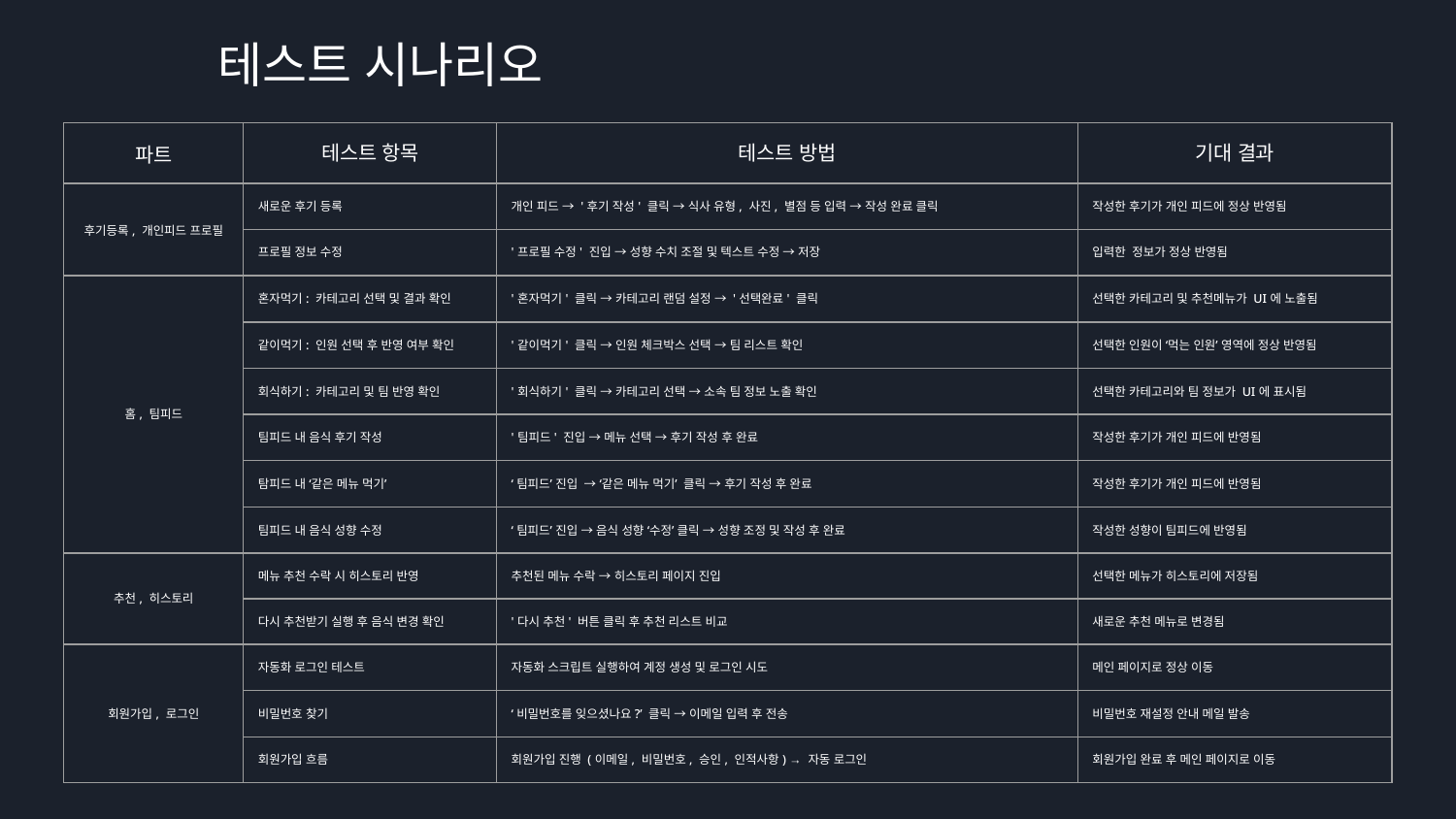

테스트 시나리오
| 파트 | 테스트 항목 | 테스트 방법 | 기대 결과 |
| --- | --- | --- | --- |
| 후기등록, 개인피드 프로필 | 새로운 후기 등록 | 개인 피드 → '후기 작성' 클릭 → 식사 유형, 사진, 별점 등 입력 → 작성 완료 클릭 | 작성한 후기가 개인 피드에 정상 반영됨 |
|  | 프로필 정보 수정 | '프로필 수정' 진입 → 성향 수치 조절 및 텍스트 수정 → 저장 | 입력한 정보가 정상 반영됨 |
| 홈, 팀피드 | 혼자먹기: 카테고리 선택 및 결과 확인 | '혼자먹기' 클릭 → 카테고리 랜덤 설정 → '선택완료' 클릭 | 선택한 카테고리 및 추천메뉴가 UI에 노출됨 |
|  | 같이먹기: 인원 선택 후 반영 여부 확인 | '같이먹기' 클릭 → 인원 체크박스 선택 → 팀 리스트 확인 | 선택한 인원이 ‘먹는 인원’ 영역에 정상 반영됨 |
|  | 회식하기: 카테고리 및 팀 반영 확인 | '회식하기' 클릭 → 카테고리 선택 → 소속 팀 정보 노출 확인 | 선택한 카테고리와 팀 정보가 UI에 표시됨 |
|  | 팀피드 내 음식 후기 작성 | '팀피드' 진입 → 메뉴 선택 → 후기 작성 후 완료 | 작성한 후기가 개인 피드에 반영됨 |
|  | 탐피드 내 ‘같은 메뉴 먹기’ | ‘팀피드’ 진입 → ‘같은 메뉴 먹기’ 클릭 → 후기 작성 후 완료 | 작성한 후기가 개인 피드에 반영됨 |
|  | 팀피드 내 음식 성향 수정 | ‘팀피드’ 진입 → 음식 성향 ‘수정’ 클릭 → 성향 조정 및 작성 후 완료 | 작성한 성향이 팀피드에 반영됨 |
| 추천, 히스토리 | 메뉴 추천 수락 시 히스토리 반영 | 추천된 메뉴 수락 → 히스토리 페이지 진입 | 선택한 메뉴가 히스토리에 저장됨 |
|  | 다시 추천받기 실행 후 음식 변경 확인 | '다시 추천' 버튼 클릭 후 추천 리스트 비교 | 새로운 추천 메뉴로 변경됨 |
| 회원가입, 로그인 | 자동화 로그인 테스트 | 자동화 스크립트 실행하여 계정 생성 및 로그인 시도 | 메인 페이지로 정상 이동 |
|  | 비밀번호 찾기 | ‘비밀번호를 잊으셨나요?’ 클릭 → 이메일 입력 후 전송 | 비밀번호 재설정 안내 메일 발송 |
|  | 회원가입 흐름 | 회원가입 진행 (이메일, 비밀번호, 승인, 인적사항) → 자동 로그인 | 회원가입 완료 후 메인 페이지로 이동 |